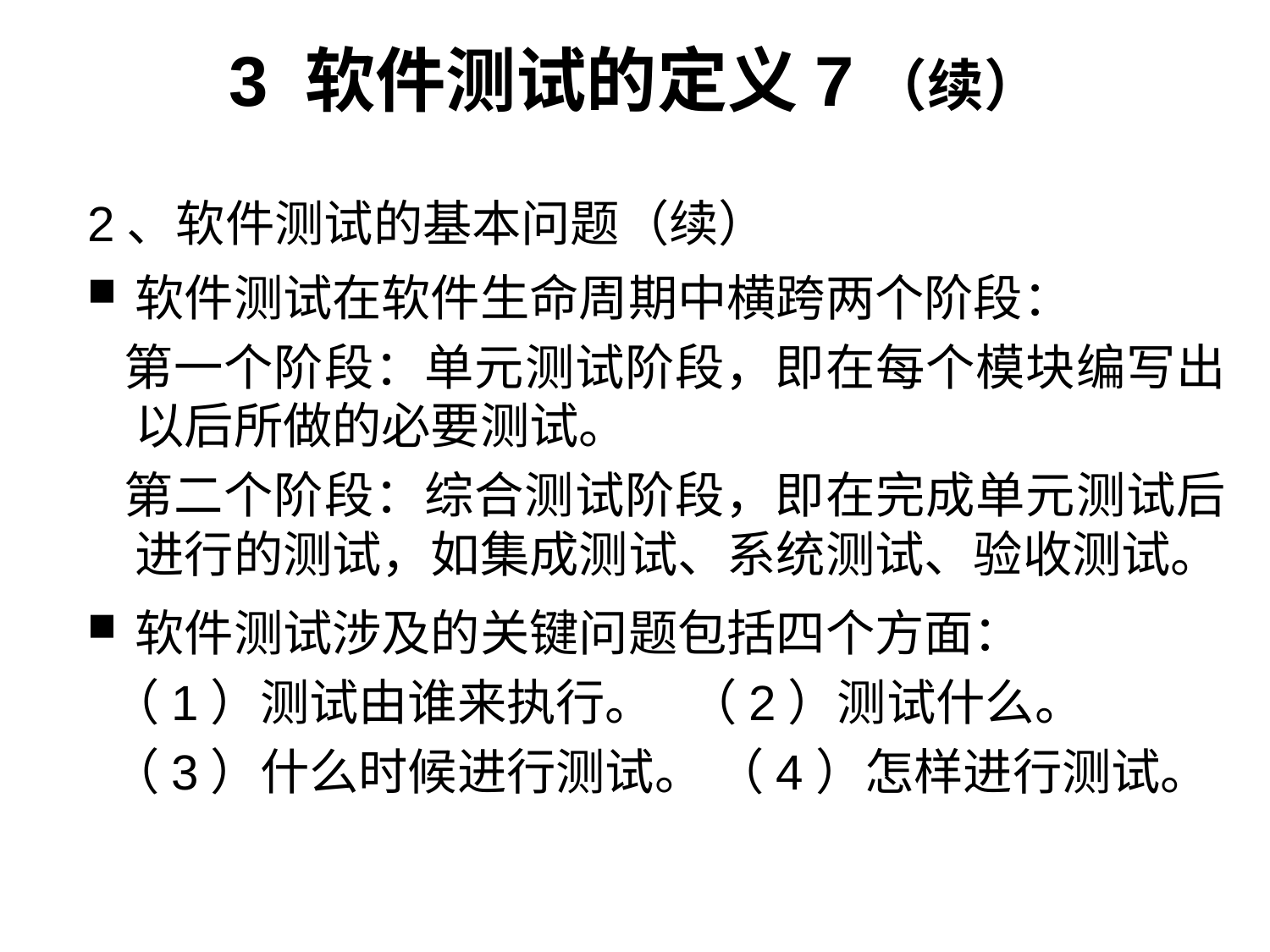

3 软件测试的定义7（续）
2、软件测试的基本问题（续）
软件测试在软件生命周期中横跨两个阶段：
  第一个阶段：单元测试阶段，即在每个模块编写出以后所做的必要测试。
  第二个阶段：综合测试阶段，即在完成单元测试后进行的测试，如集成测试、系统测试、验收测试。
软件测试涉及的关键问题包括四个方面：
 （1）测试由谁来执行。   （2）测试什么。
 （3）什么时候进行测试。 （4）怎样进行测试。